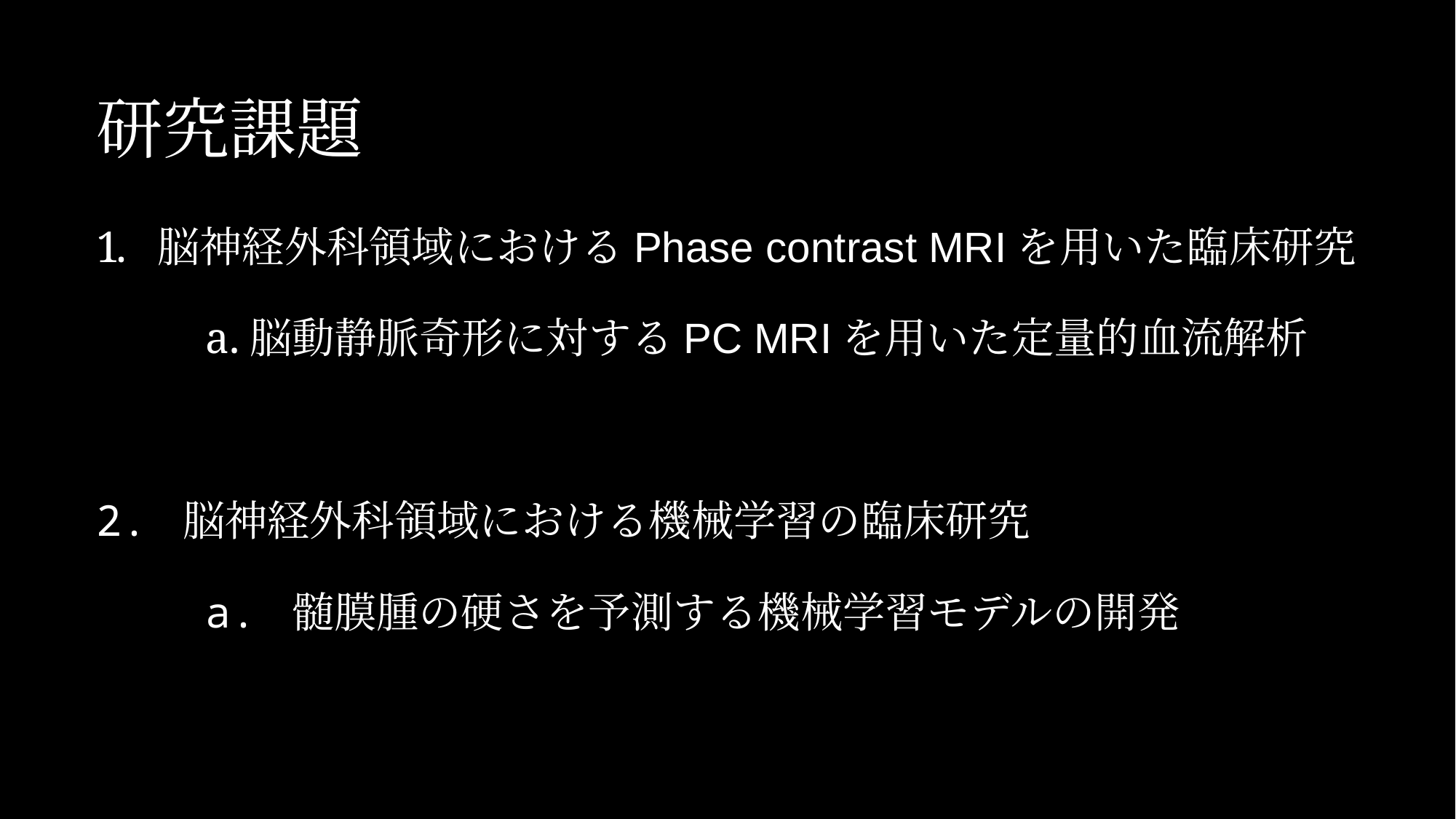

# 研究課題
脳神経外科領域におけるPhase contrast MRIを用いた臨床研究
	a.脳動静脈奇形に対するPC MRIを用いた定量的血流解析

2. 脳神経外科領域における機械学習の臨床研究
	a. 髄膜腫の硬さを予測する機械学習モデルの開発